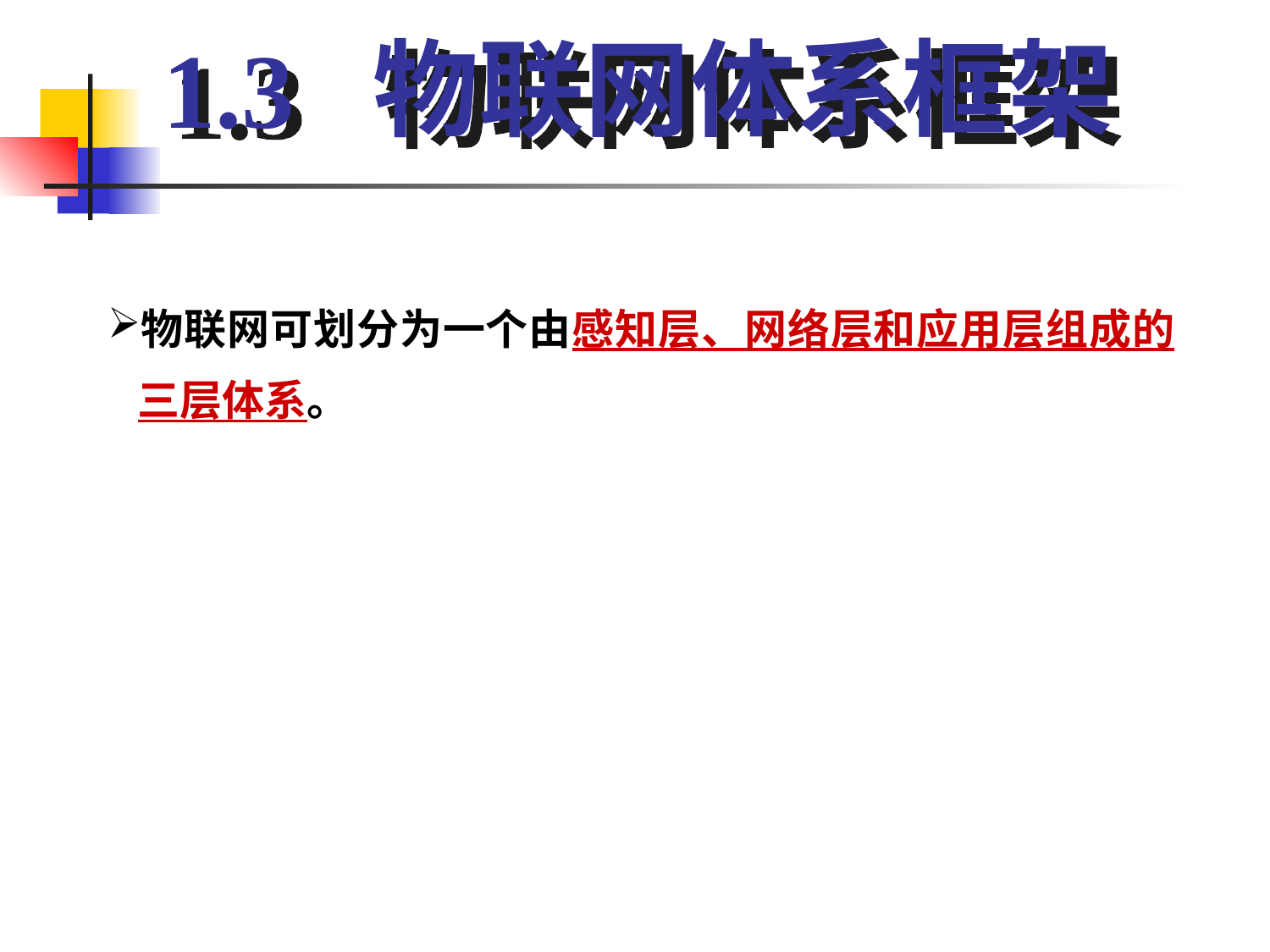

1.3  物联网体系框架
物联网可划分为一个由感知层、网络层和应用层组成的三层体系。